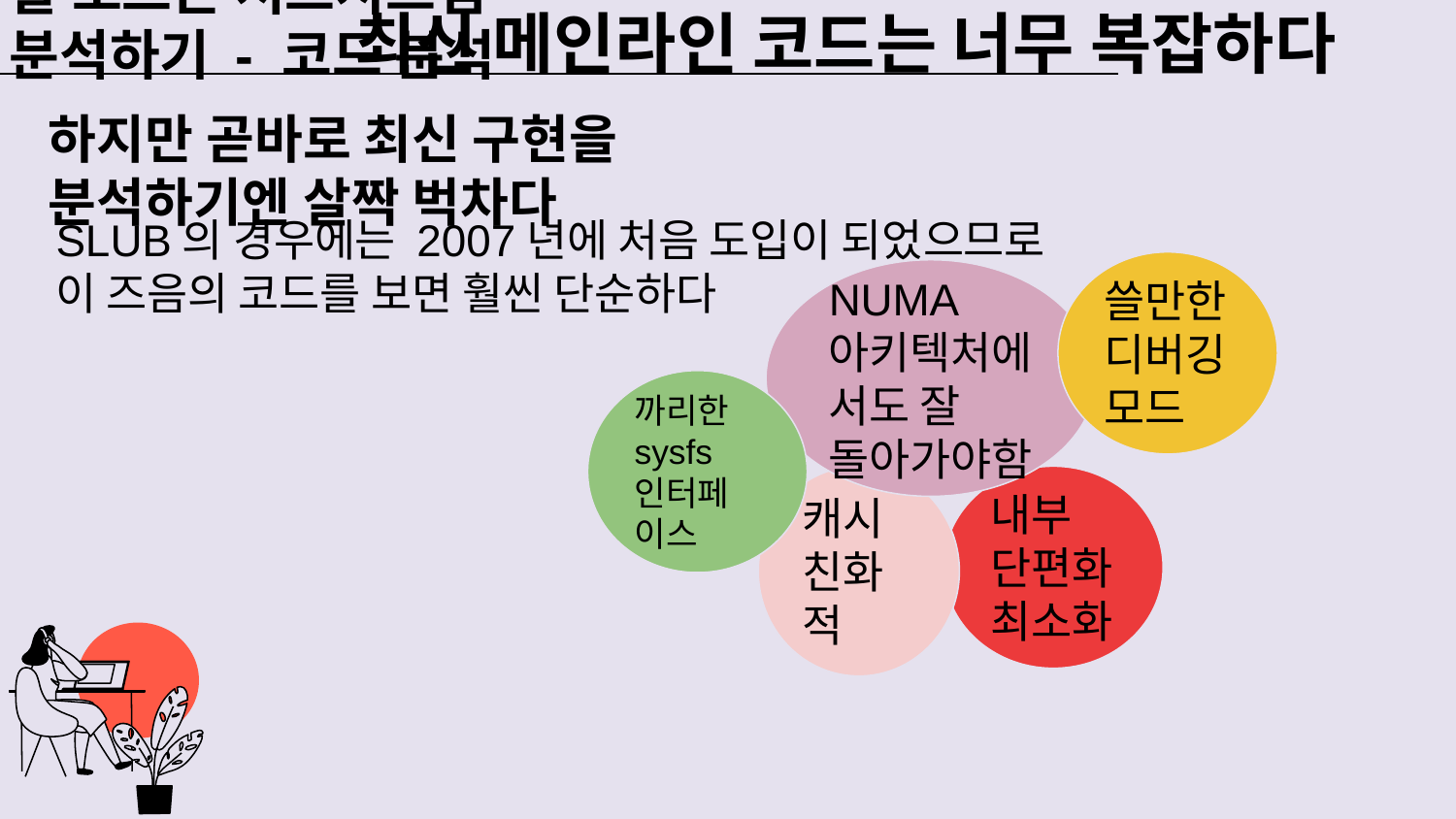

잘 모르는 서브시스템 분석하기 - 코드 분석
# 최신 메인라인 코드는 너무 복잡하다
하지만 곧바로 최신 구현을 분석하기엔 살짝 벅차다

SLUB의 경우에는 2007년에 처음 도입이 되었으므로
이 즈음의 코드를 보면 훨씬 단순하다
쓸만한
디버깅 모드
NUMA 아키텍처에서도 잘 돌아가야함
까리한 sysfs 인터페이스
내부 단편화 최소화
캐시 친화적